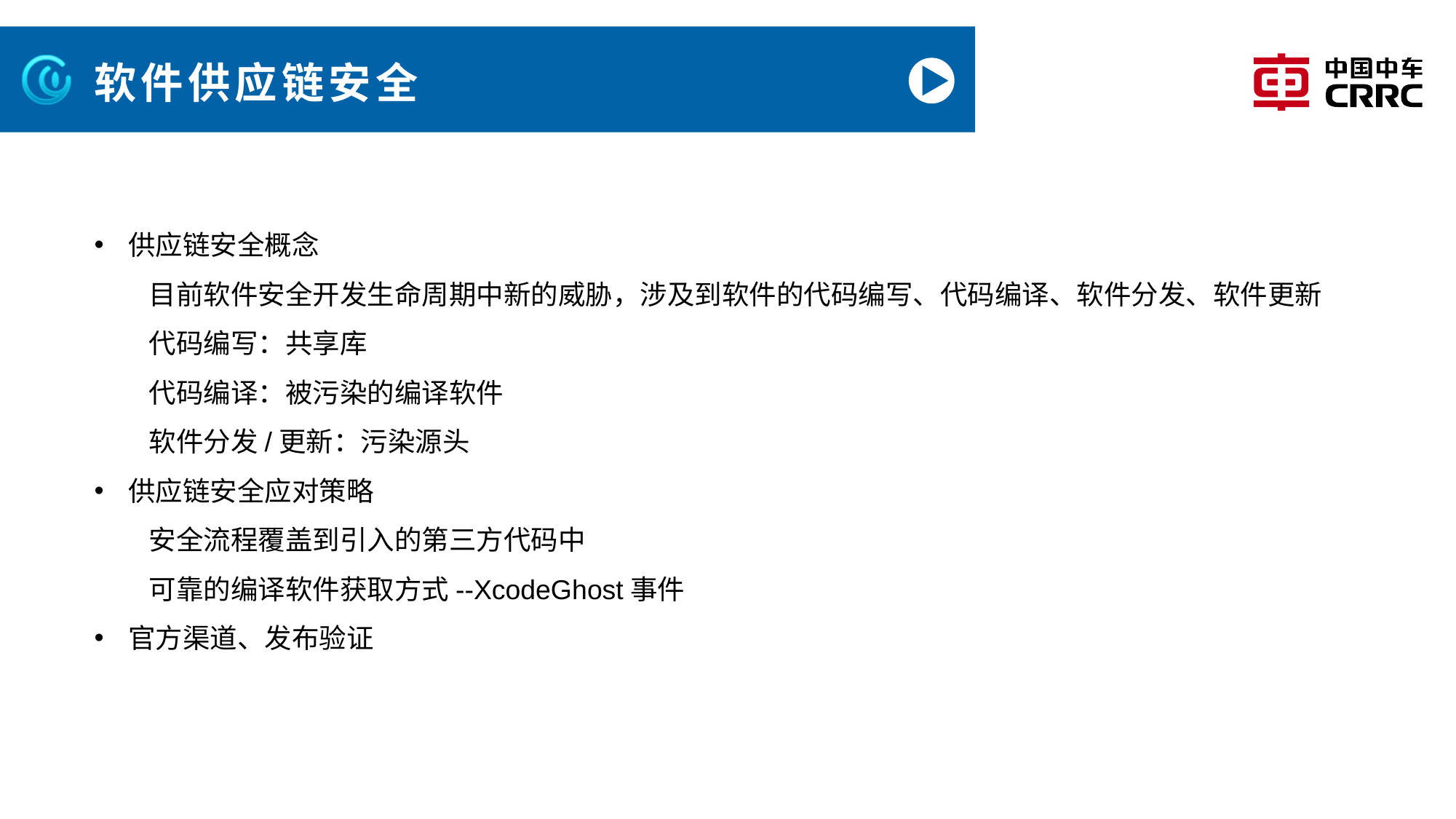

# 软件供应链安全
供应链安全概念
目前软件安全开发生命周期中新的威胁，涉及到软件的代码编写、代码编译、软件分发、软件更新
代码编写：共享库
代码编译：被污染的编译软件
软件分发/更新：污染源头
供应链安全应对策略
安全流程覆盖到引入的第三方代码中
可靠的编译软件获取方式--XcodeGhost事件
官方渠道、发布验证
97